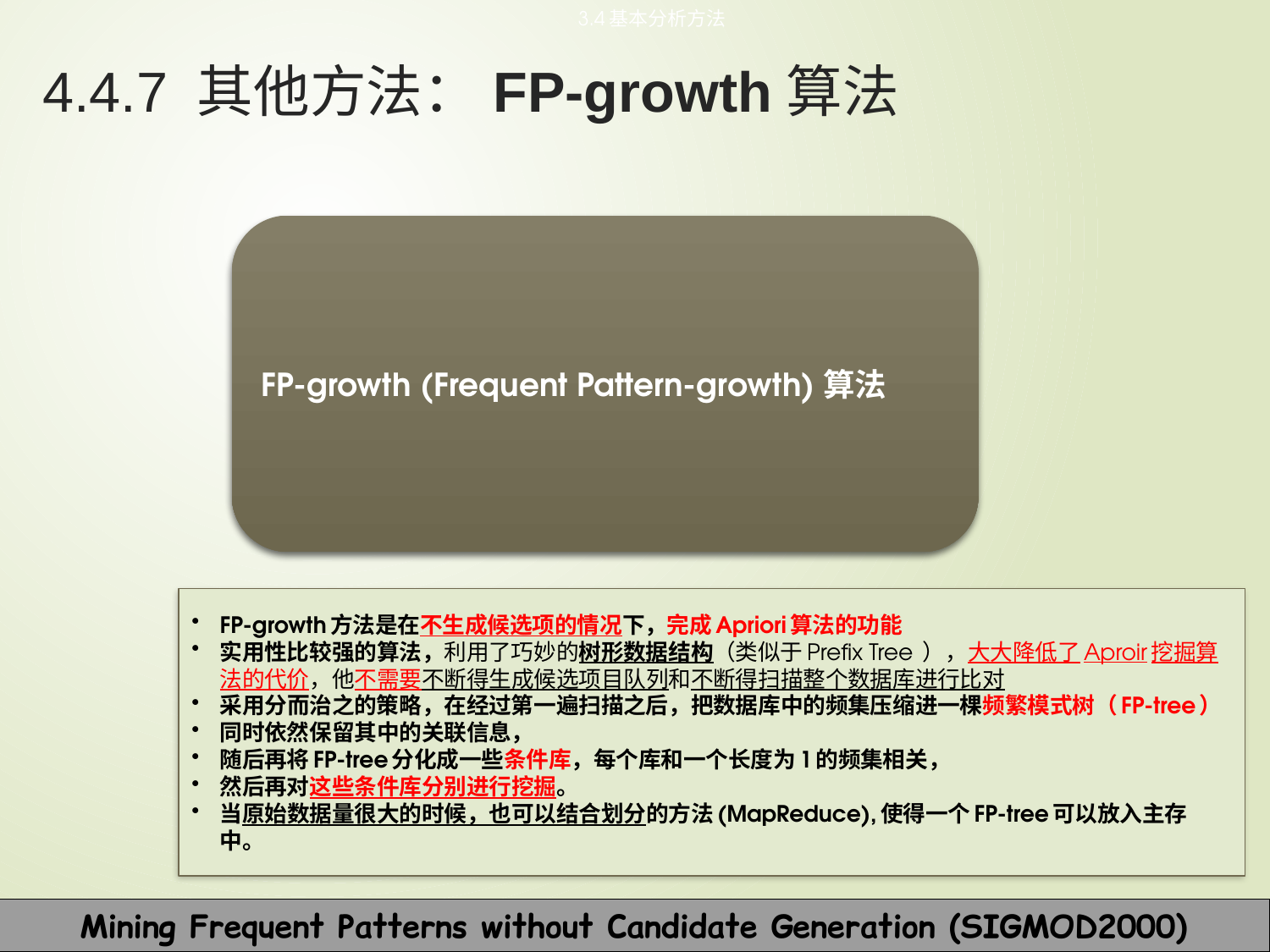

3.4基本分析方法
# 4.4.7 其他方法：FP-growth算法
FP-growth (Frequent Pattern-growth)算法
采用分而治之的策略，在经过第一遍扫描之后，把数据库中的频集压缩进一棵频繁模式树（FP-tree）
同时依然保留其中的关联信息，
随后再将FP-tree分化成一些条件库，每个库和一个长度为1的频集相关，
然后再对这些条件库分别进行挖掘。
当原始数据量很大的时候，也可以结合划分的方法(MapReduce),使得一个FP-tree可以放入主存中。
FP-growth方法是在不生成候选项的情况下，完成Apriori算法的功能
实用性比较强的算法，利用了巧妙的树形数据结构（类似于Prefix Tree ），大大降低了Aproir挖掘算法的代价，他不需要不断得生成候选项目队列和不断得扫描整个数据库进行比对
Mining Frequent Patterns without Candidate Generation (SIGMOD2000)